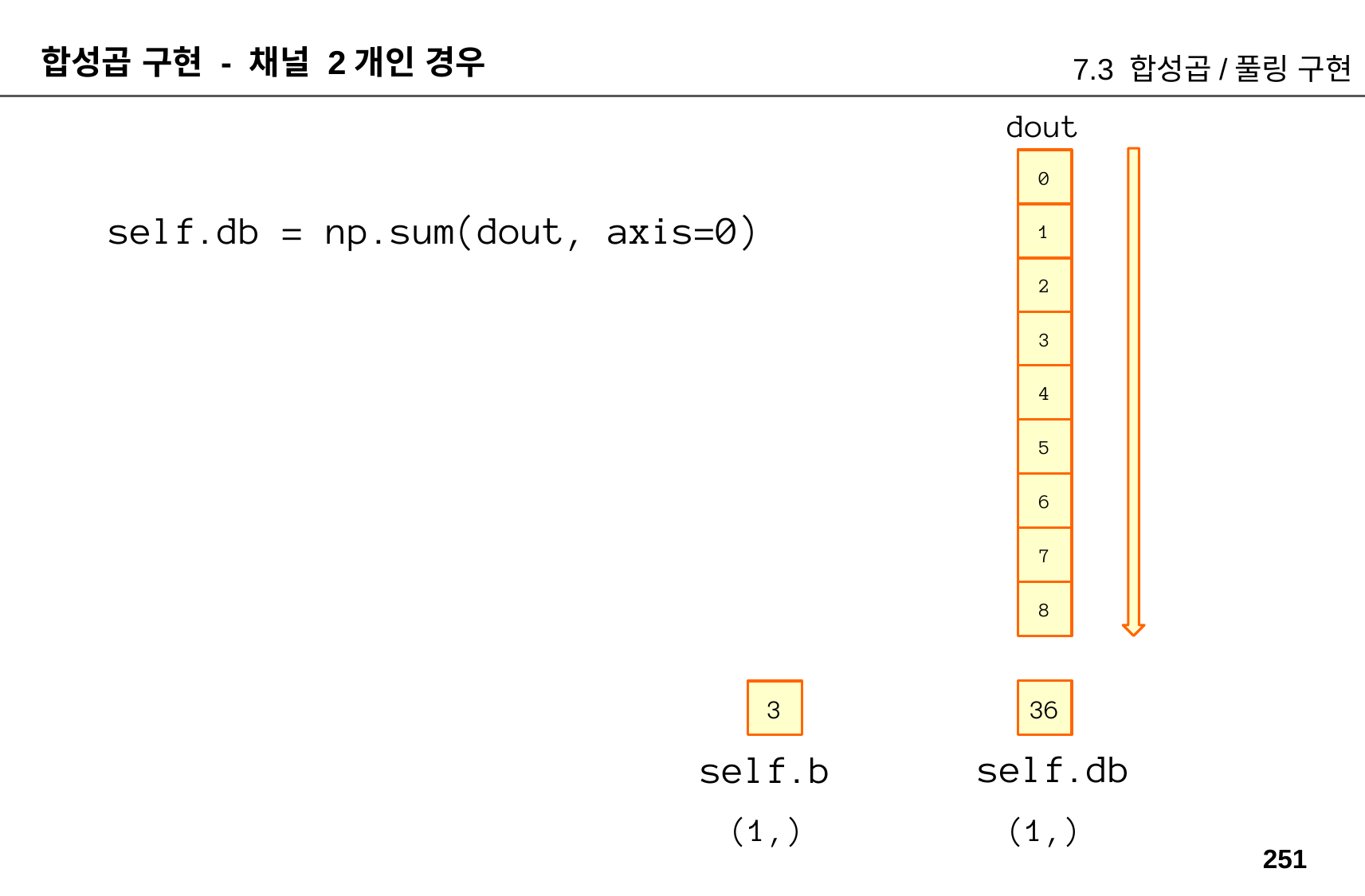

합성곱 구현 - 채널 2개인 경우
7.3 합성곱/풀링 구현
dout

0
1
2
3
4
5
6
7
8
self.db = np.sum(dout, axis=0)
36
3
self.db
self.b
(1,)
(1,)